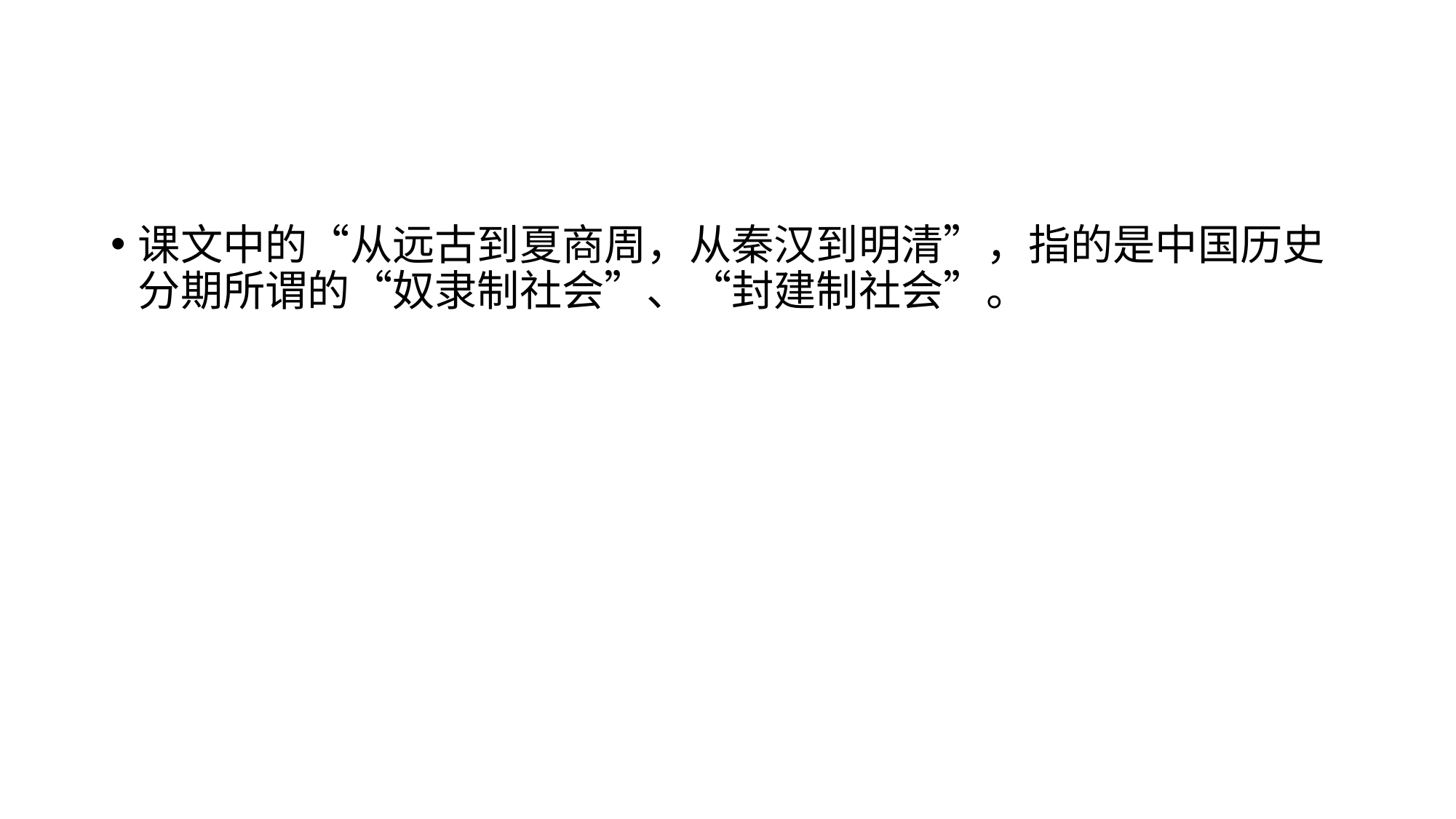

#
课文中的“从远古到夏商周，从秦汉到明清”，指的是中国历史分期所谓的“奴隶制社会”、“封建制社会”。